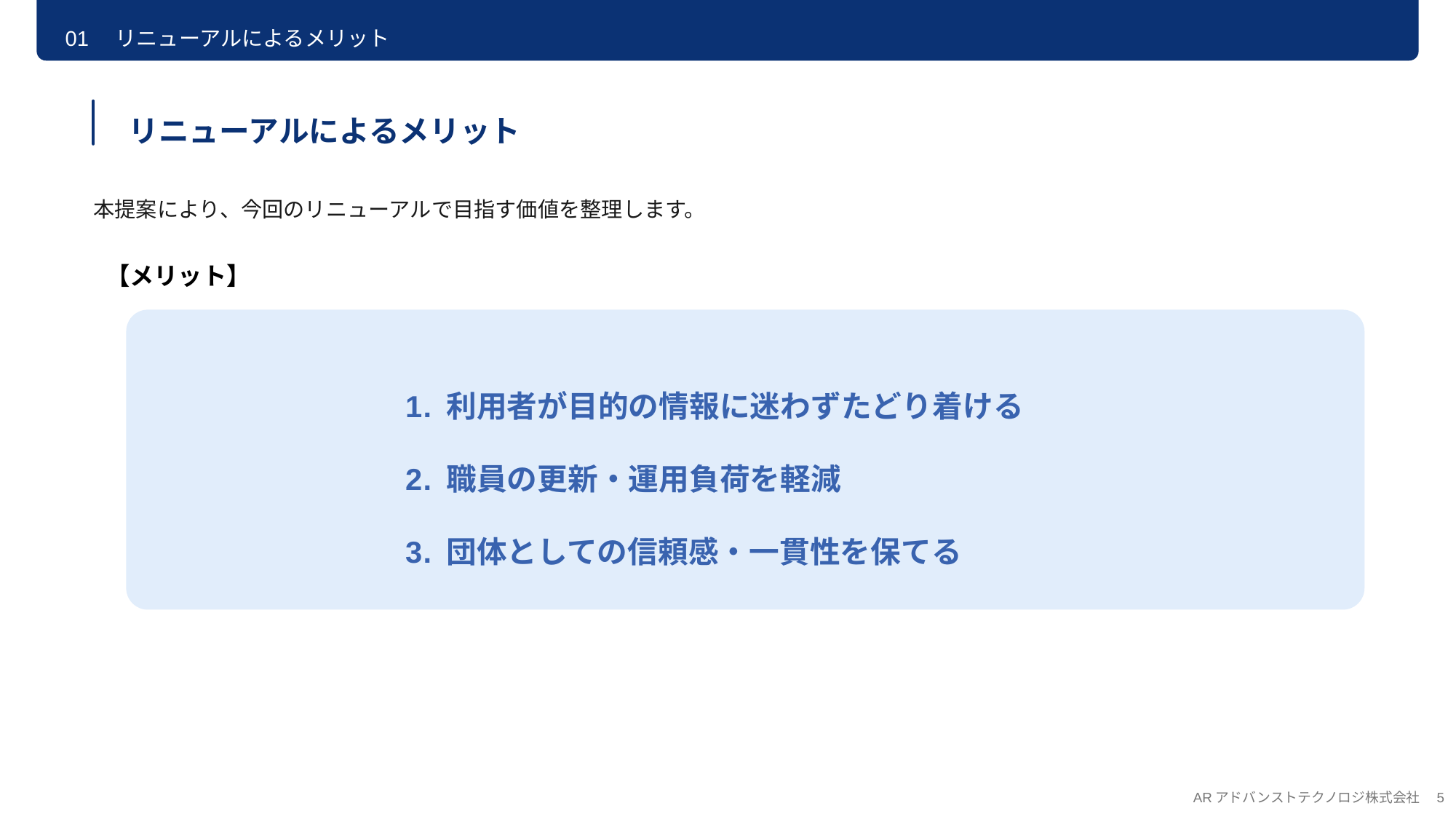

01　リニューアルによるメリット
リニューアルによるメリット
本提案により、今回のリニューアルで目指す価値を整理します。
【メリット】
利用者が目的の情報に迷わずたどり着ける
職員の更新・運用負荷を軽減
団体としての信頼感・一貫性を保てる
ARアドバンストテクノロジ株式会社　5